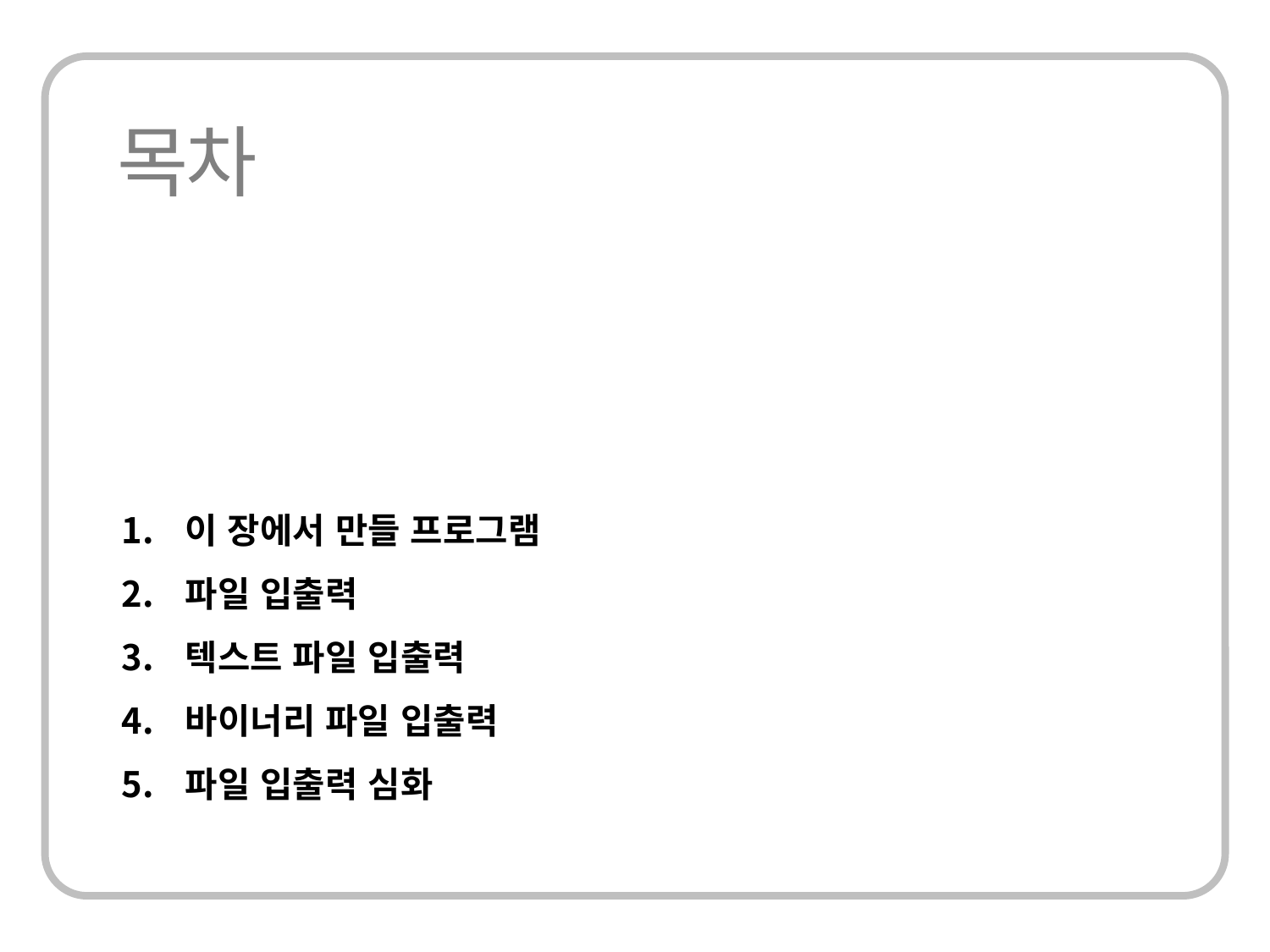

이 장에서 만들 프로그램
파일 입출력
텍스트 파일 입출력
바이너리 파일 입출력
파일 입출력 심화